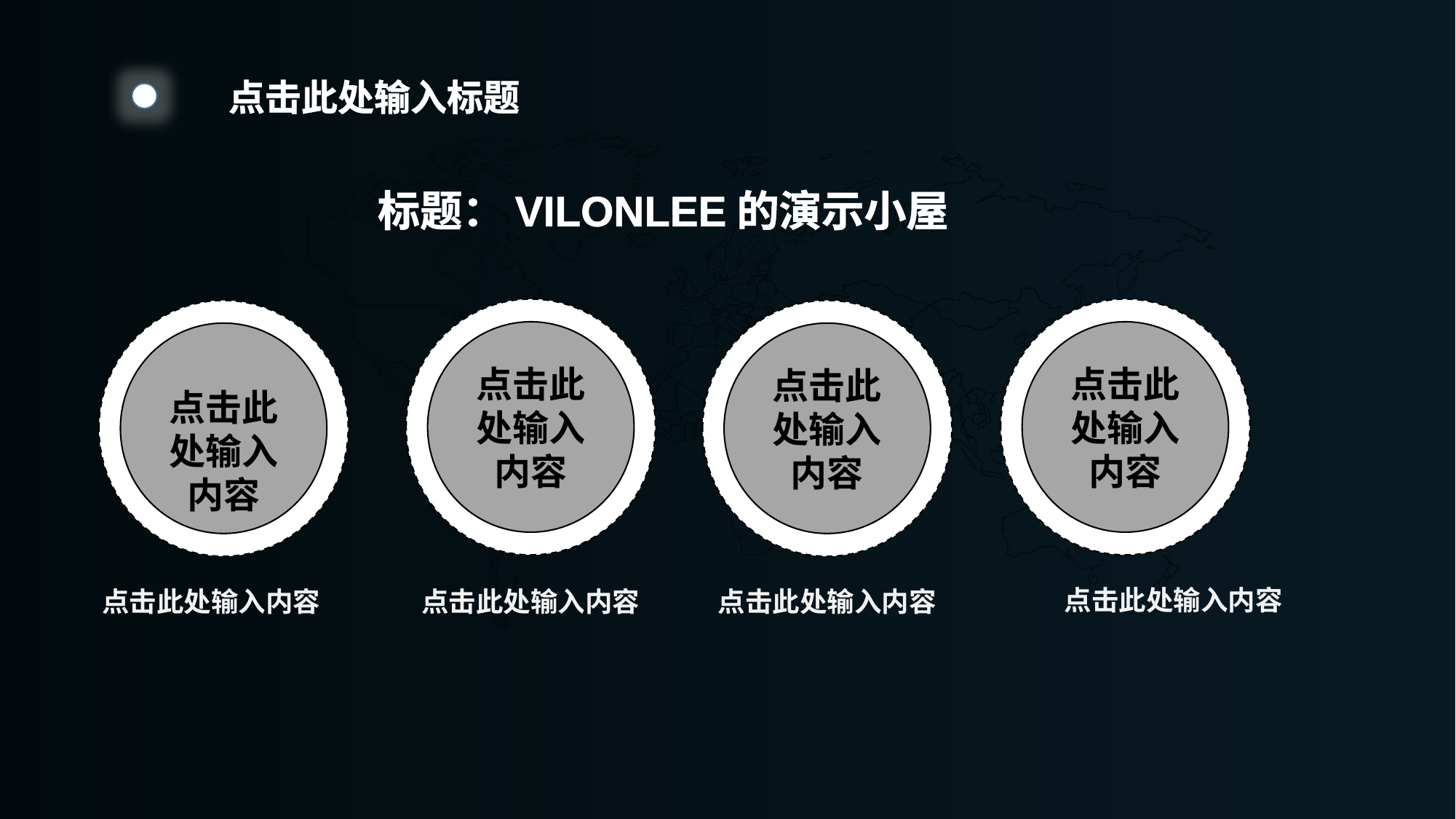

点击此处输入标题

标题：VILONLEE的演示小屋

点击此处输入内容

点击此处输入内容

点击此处输入内容

点击此处输入内容
点击此处输入内容
点击此处输入内容
点击此处输入内容
点击此处输入内容